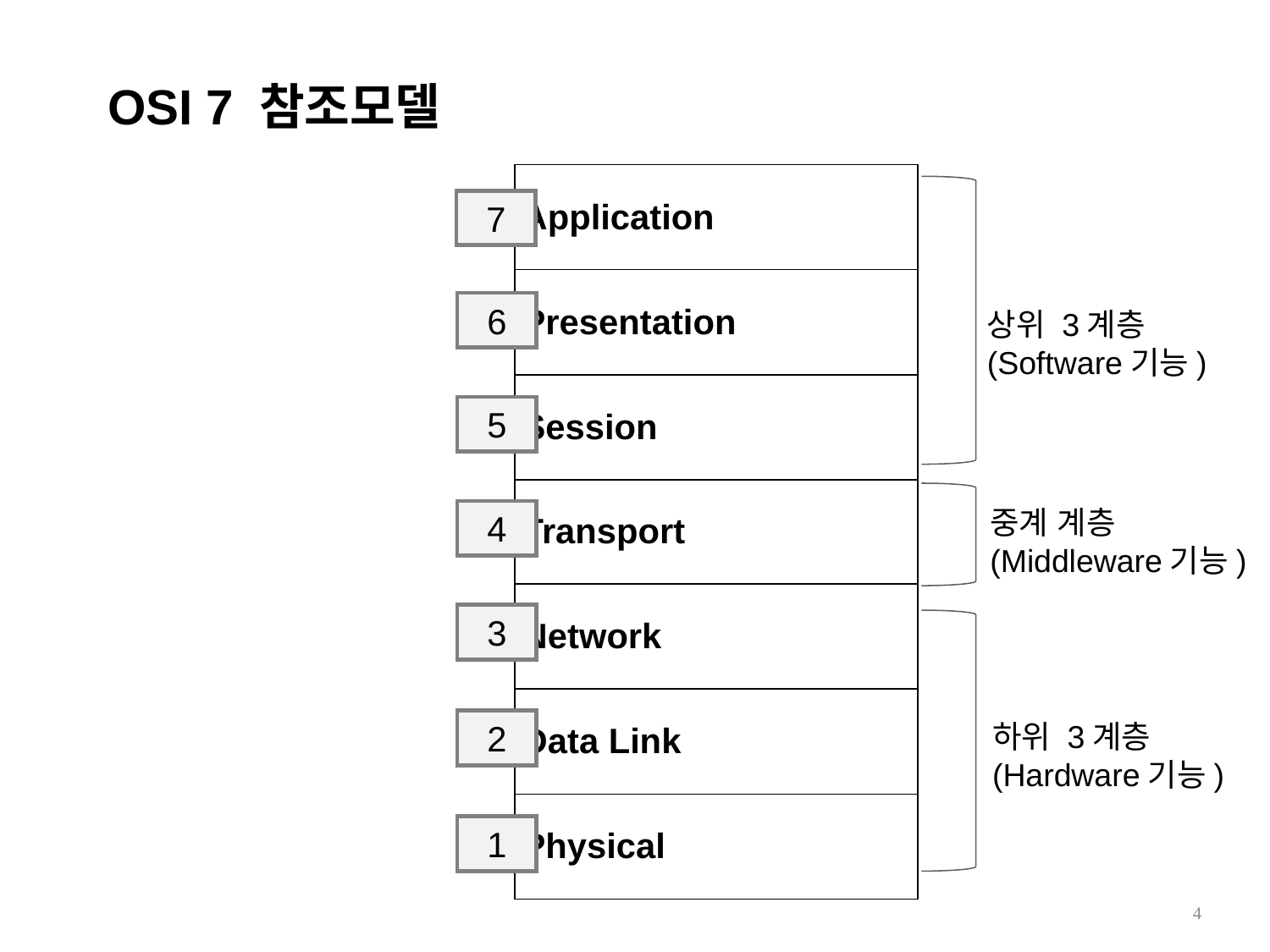

OSI 7 참조모델
| Application |
| --- |
| Presentation |
| Session |
| Transport |
| Network |
| Data Link |
| Physical |

7
6
상위 3계층
(Software기능)
5

중계 계층
(Middleware기능)
4
3

2
하위 3계층
(Hardware기능)
1
4